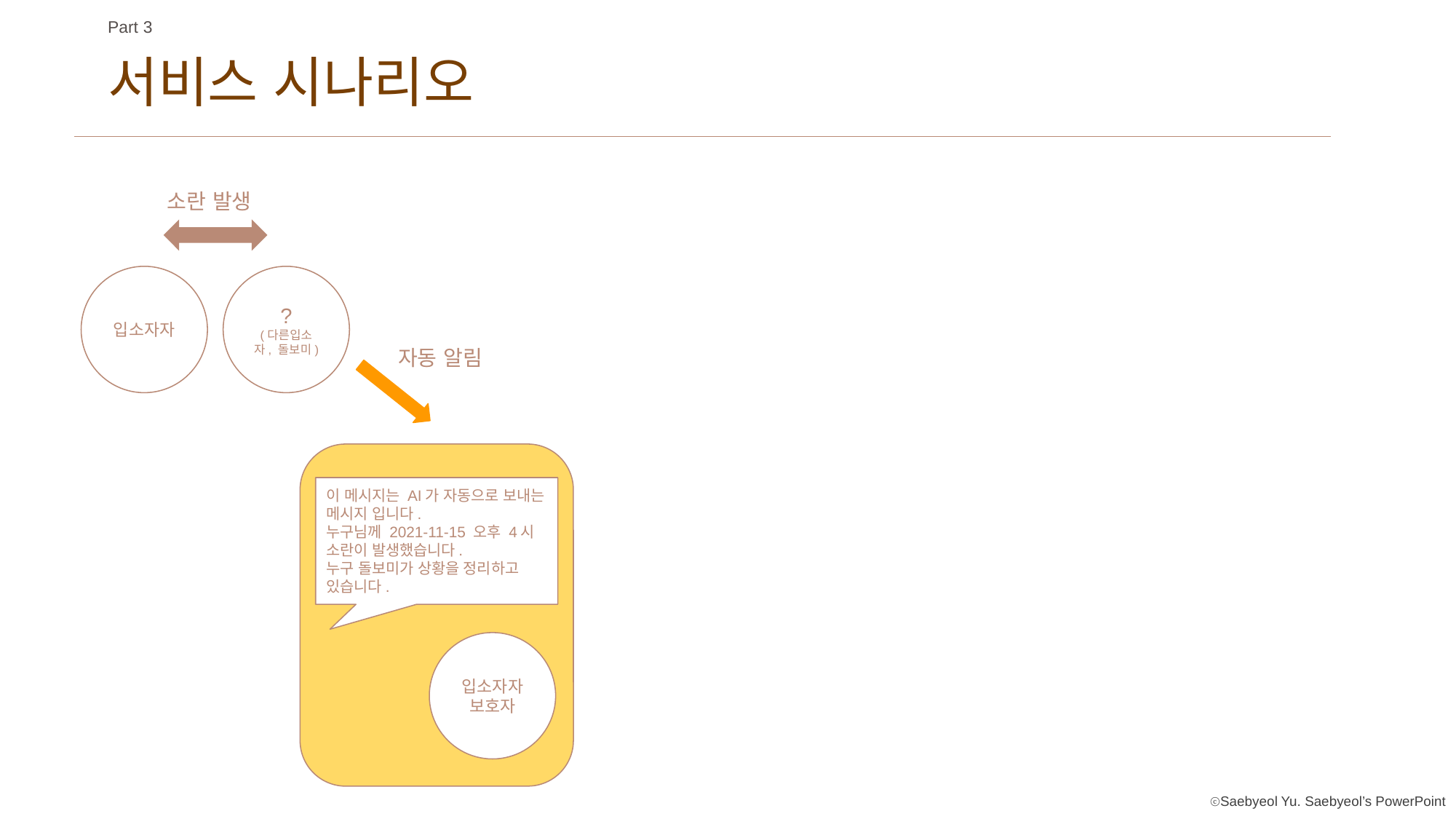

Part 3
서비스 시나리오
소란 발생

입소자자
?
(다른입소자, 돌보미)
자동 알림

이 메시지는 AI가 자동으로 보내는 메시지 입니다.
누구님께 2021-11-15 오후 4시 소란이 발생했습니다.
누구 돌보미가 상황을 정리하고 있습니다.
입소자자
보호자